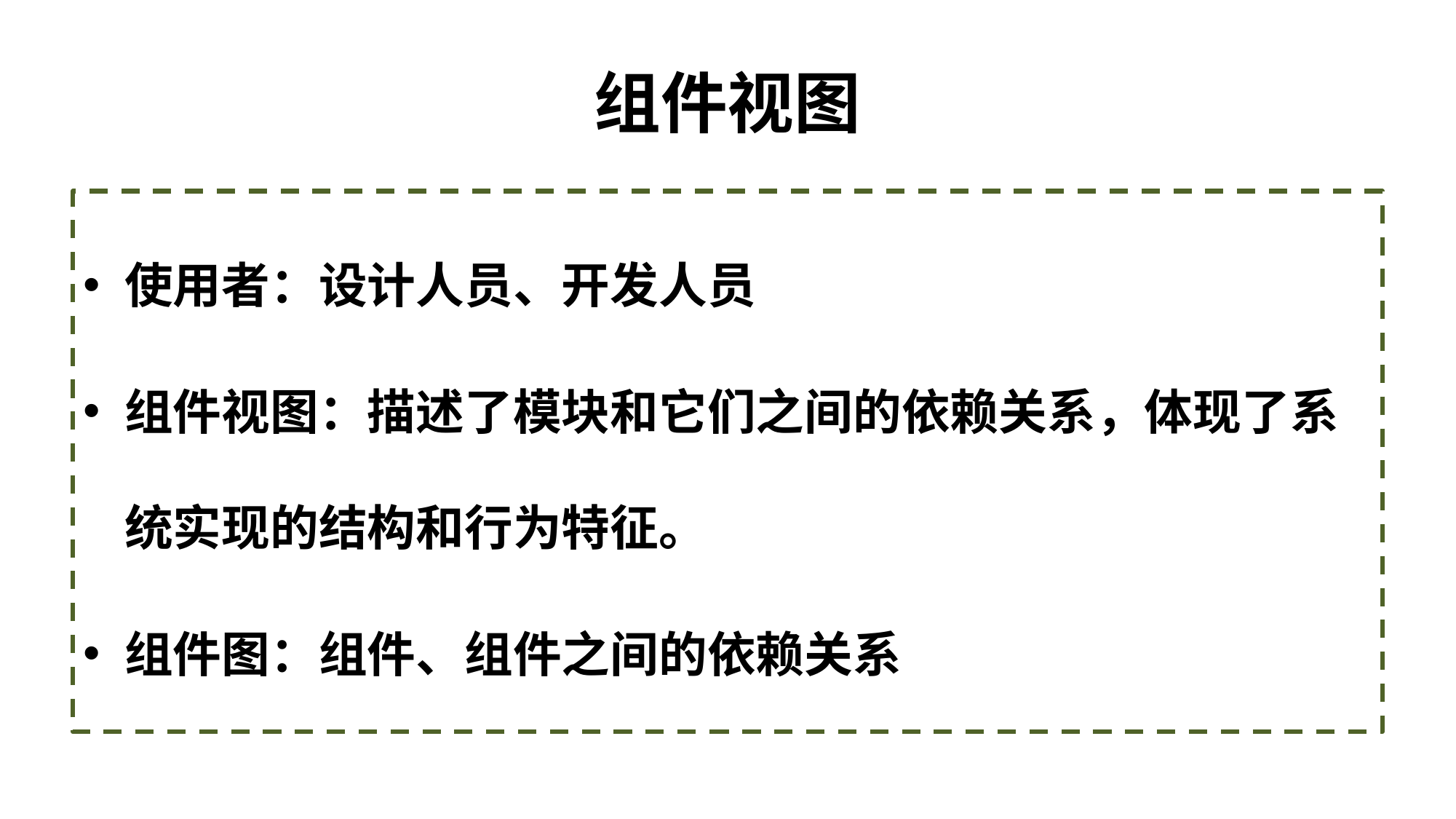

# 组件视图
使用者：设计人员、开发人员
组件视图：描述了模块和它们之间的依赖关系，体现了系统实现的结构和行为特征。
组件图：组件、组件之间的依赖关系